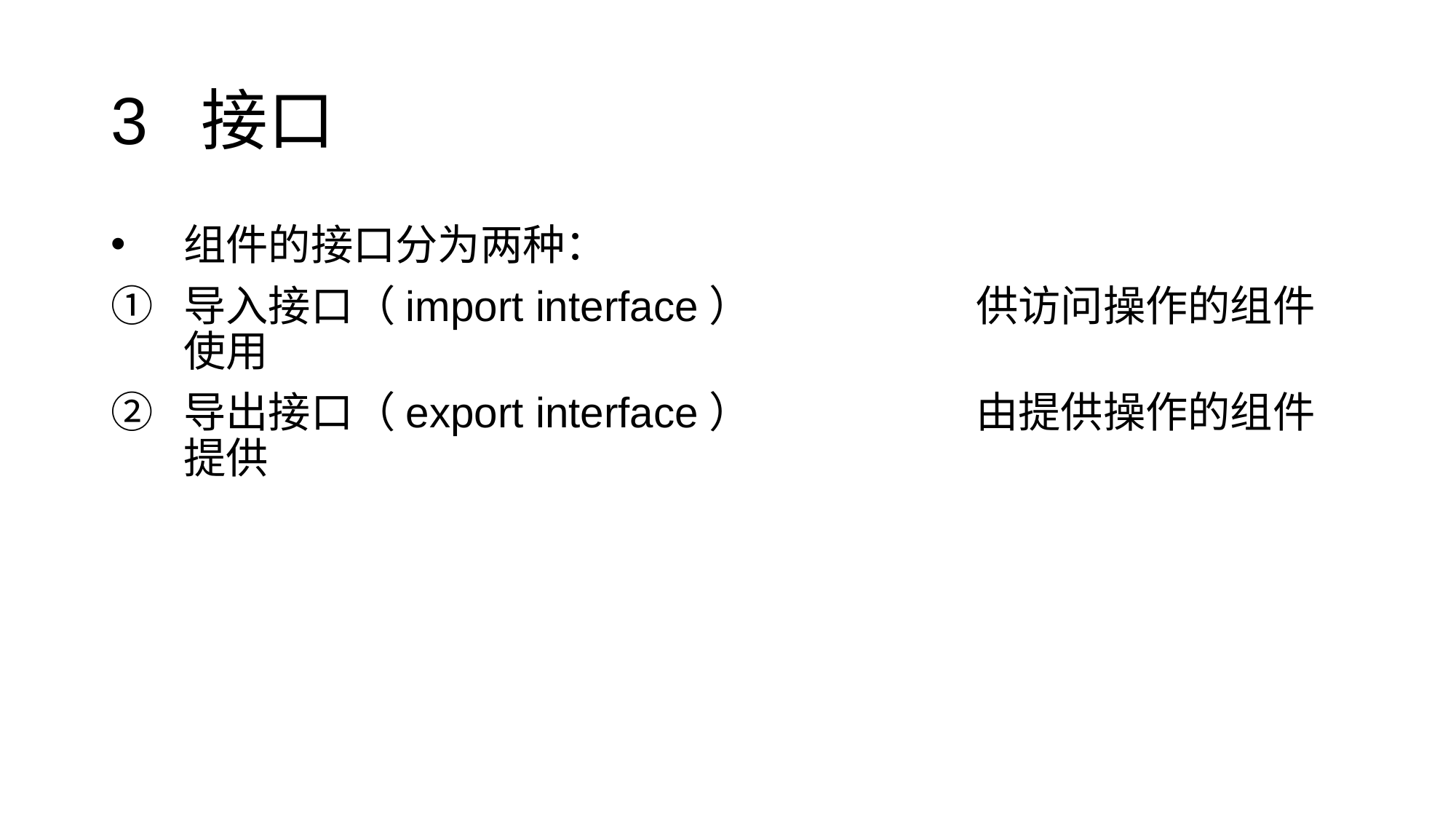

# 3  接口
组件的接口分为两种：
导入接口（import interface）		   供访问操作的组件使用
导出接口（export interface）		   由提供操作的组件提供